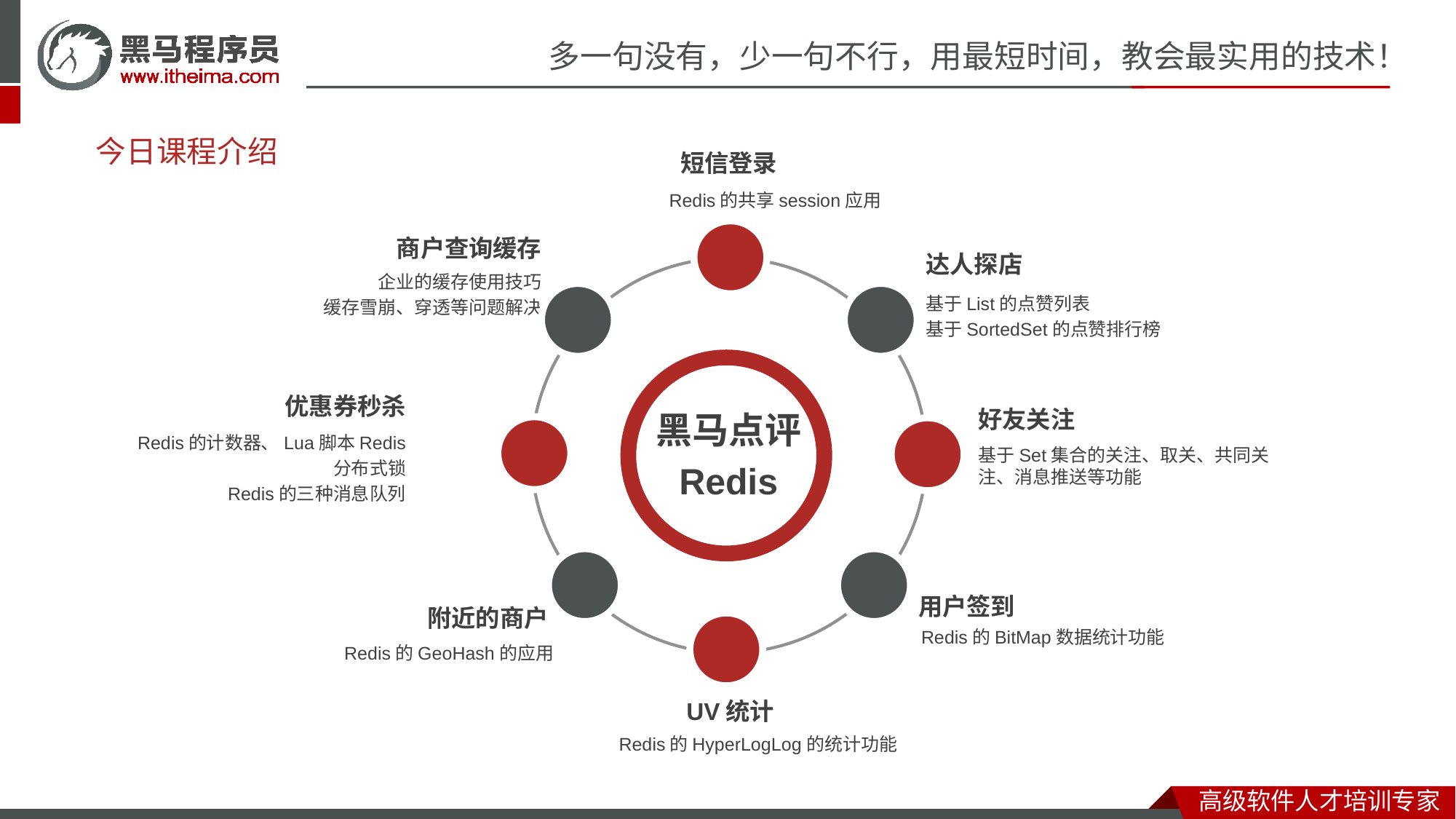

# 今日课程介绍
短信登录
Redis的共享session应用

商户查询缓存
达人探店
企业的缓存使用技巧
缓存雪崩、穿透等问题解决

基于List的点赞列表
基于SortedSet的点赞排行榜

优惠券秒杀
黑马点评
Redis
好友关注

Redis的计数器、Lua脚本Redis
分布式锁
Redis的三种消息队列
基于Set集合的关注、取关、共同关注、消息推送等功能

用户签到
附近的商户
Redis的BitMap数据统计功能

Redis的GeoHash的应用
UV统计
Redis的HyperLogLog的统计功能